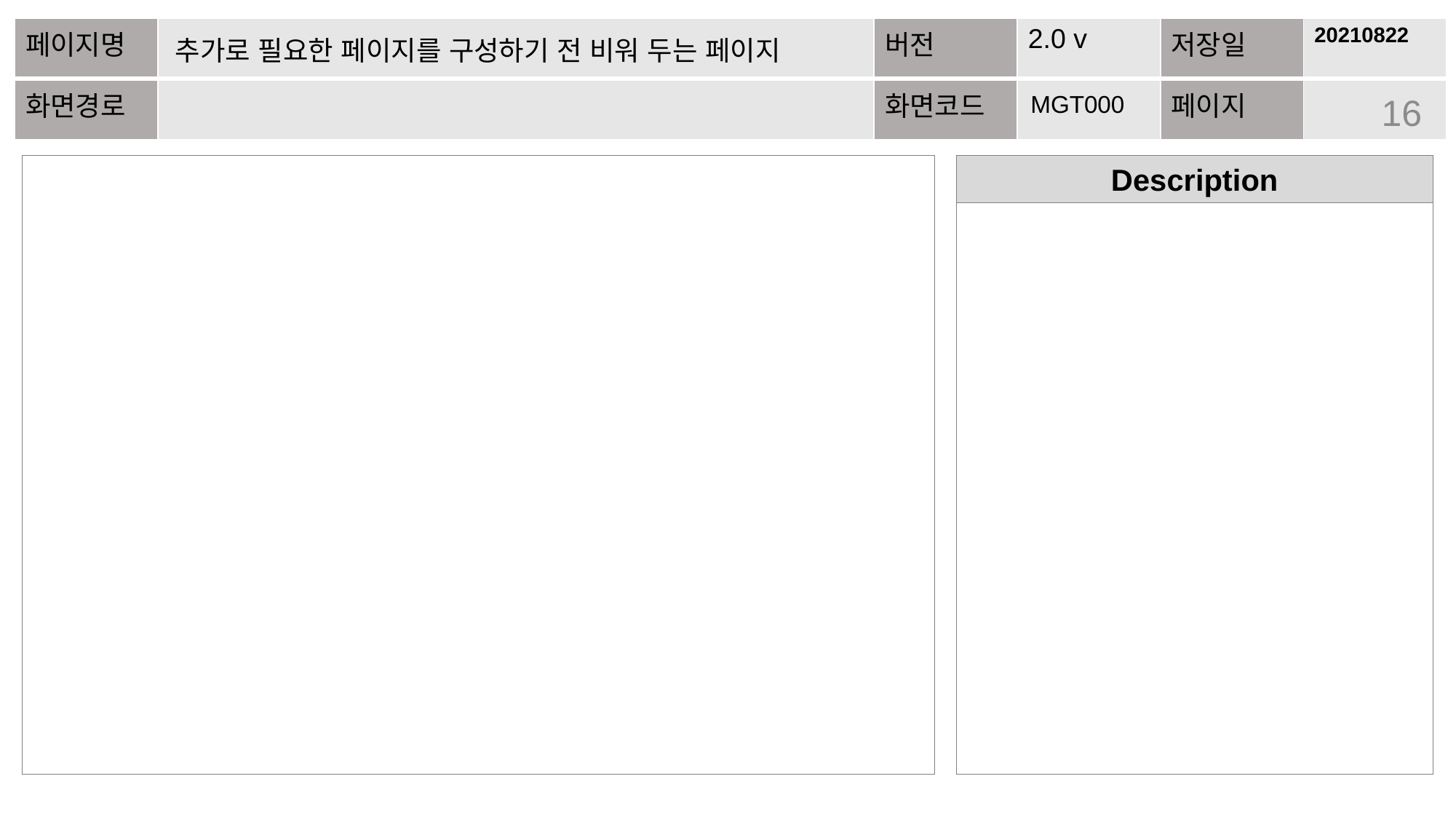

추가로 필요한 페이지를 구성하기 전 비워 두는 페이지

16
MGT000